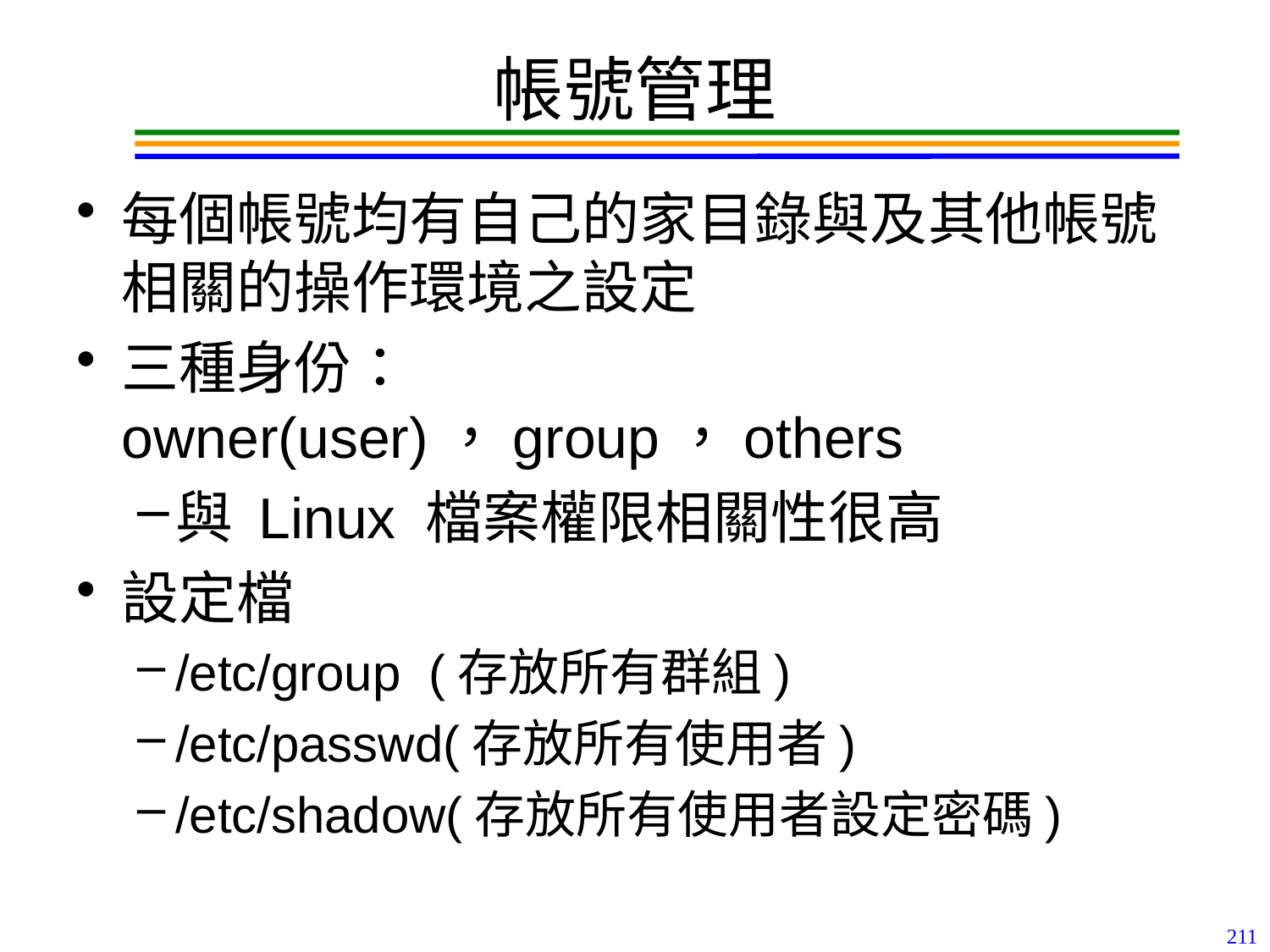

# 帳號管理
每個帳號均有自己的家目錄與及其他帳號相關的操作環境之設定
三種身份：owner(user)，group，others
與 Linux 檔案權限相關性很高
設定檔
/etc/group  (存放所有群組)
/etc/passwd(存放所有使用者)
/etc/shadow(存放所有使用者設定密碼)

211